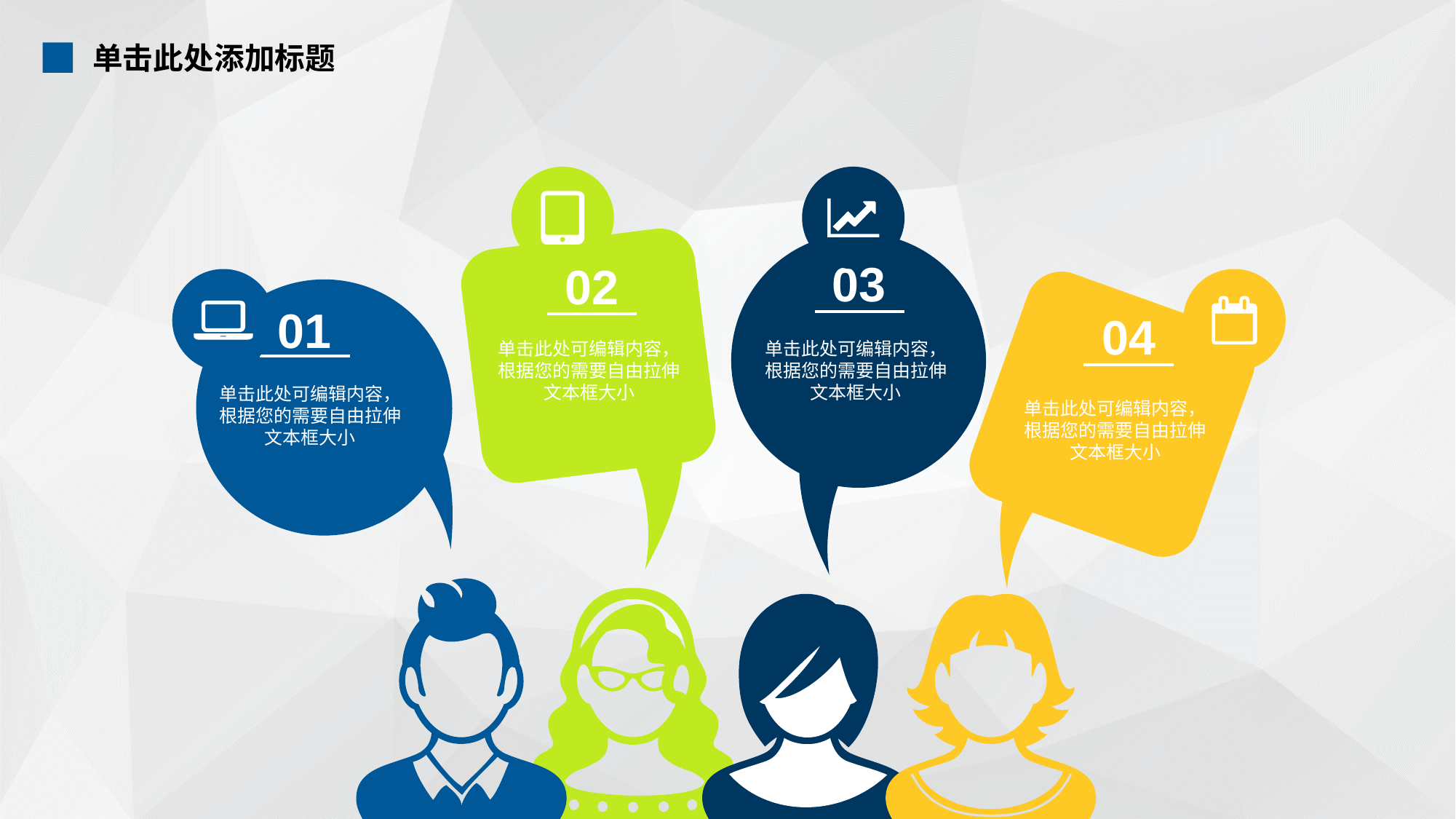

单击此处添加标题

03
02

01

04
单击此处可编辑内容，根据您的需要自由拉伸文本框大小
单击此处可编辑内容，根据您的需要自由拉伸文本框大小
单击此处可编辑内容，根据您的需要自由拉伸文本框大小
单击此处可编辑内容，根据您的需要自由拉伸文本框大小